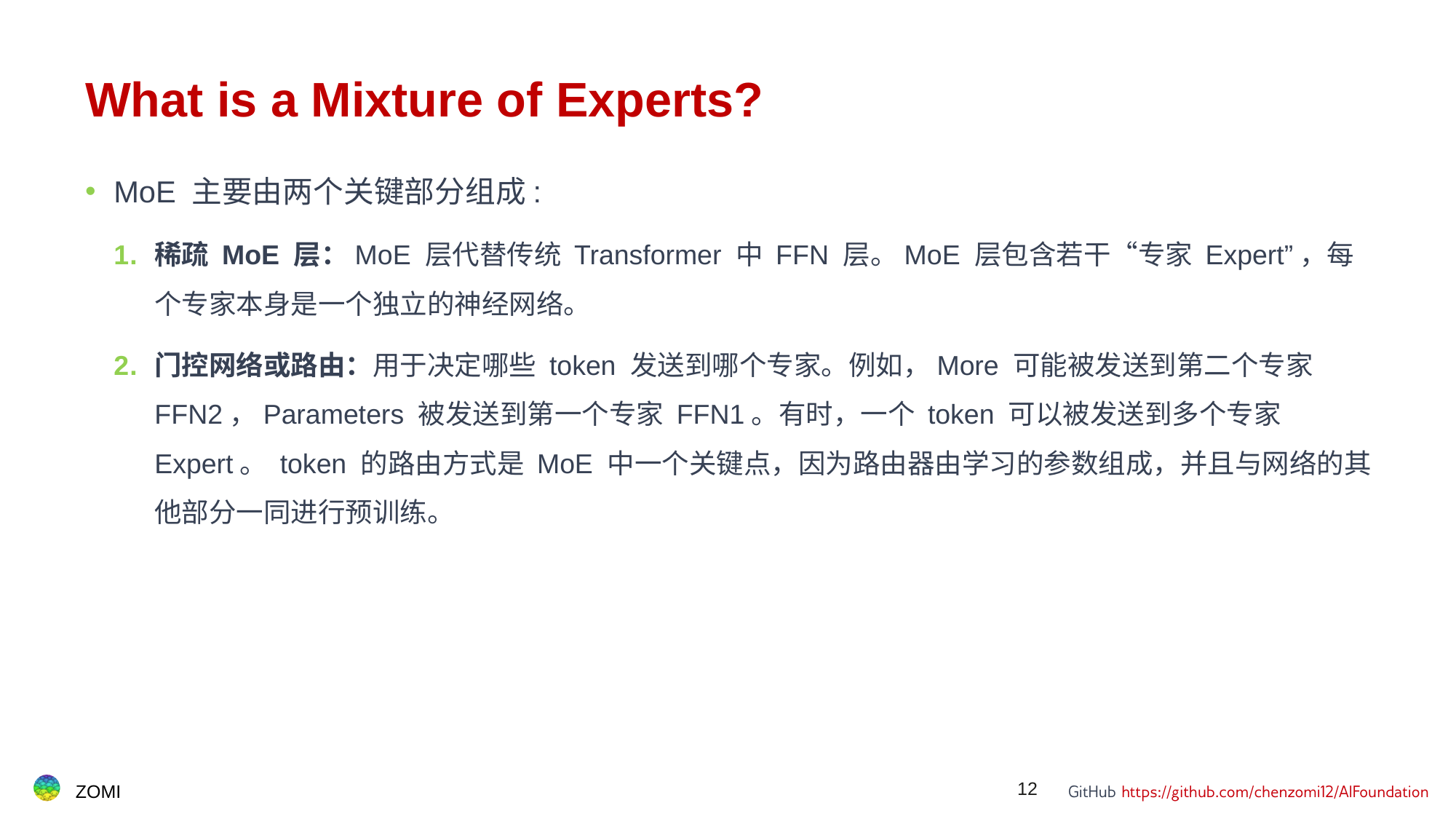

# What is a Mixture of Experts?
MoE 主要由两个关键部分组成:
稀疏 MoE 层：MoE 层代替传统 Transformer 中 FFN 层。MoE 层包含若干“专家 Expert”，每个专家本身是一个独立的神经网络。
门控网络或路由：用于决定哪些 token 发送到哪个专家。例如，More 可能被发送到第二个专家 FFN2，Parameters 被发送到第一个专家 FFN1。有时，一个 token 可以被发送到多个专家 Expert。 token 的路由方式是 MoE 中一个关键点，因为路由器由学习的参数组成，并且与网络的其他部分一同进行预训练。